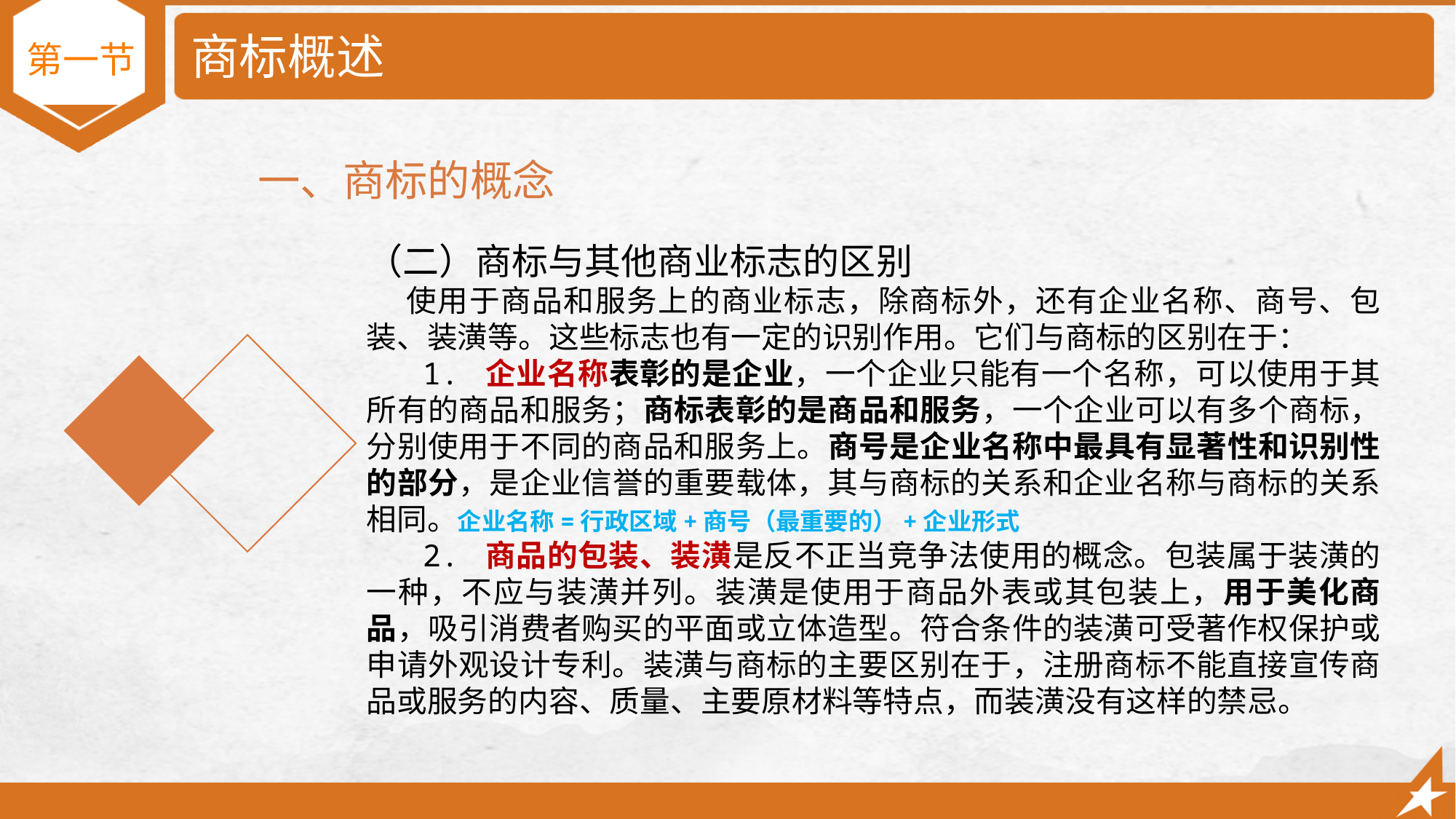

# 商标概述
第一节
一、商标的概念
（二）商标与其他商业标志的区别
    使用于商品和服务上的商业标志，除商标外，还有企业名称、商号、包装、装潢等。这些标志也有一定的识别作用。它们与商标的区别在于：
   1. 企业名称表彰的是企业，一个企业只能有一个名称，可以使用于其所有的商品和服务；商标表彰的是商品和服务，一个企业可以有多个商标，分别使用于不同的商品和服务上。商号是企业名称中最具有显著性和识别性的部分，是企业信誉的重要载体，其与商标的关系和企业名称与商标的关系相同。企业名称=行政区域+商号（最重要的）+企业形式
   2. 商品的包装、装潢是反不正当竞争法使用的概念。包装属于装潢的一种，不应与装潢并列。装潢是使用于商品外表或其包装上，用于美化商品，吸引消费者购买的平面或立体造型。符合条件的装潢可受著作权保护或申请外观设计专利。装潢与商标的主要区别在于，注册商标不能直接宣传商品或服务的内容、质量、主要原材料等特点，而装潢没有这样的禁忌。